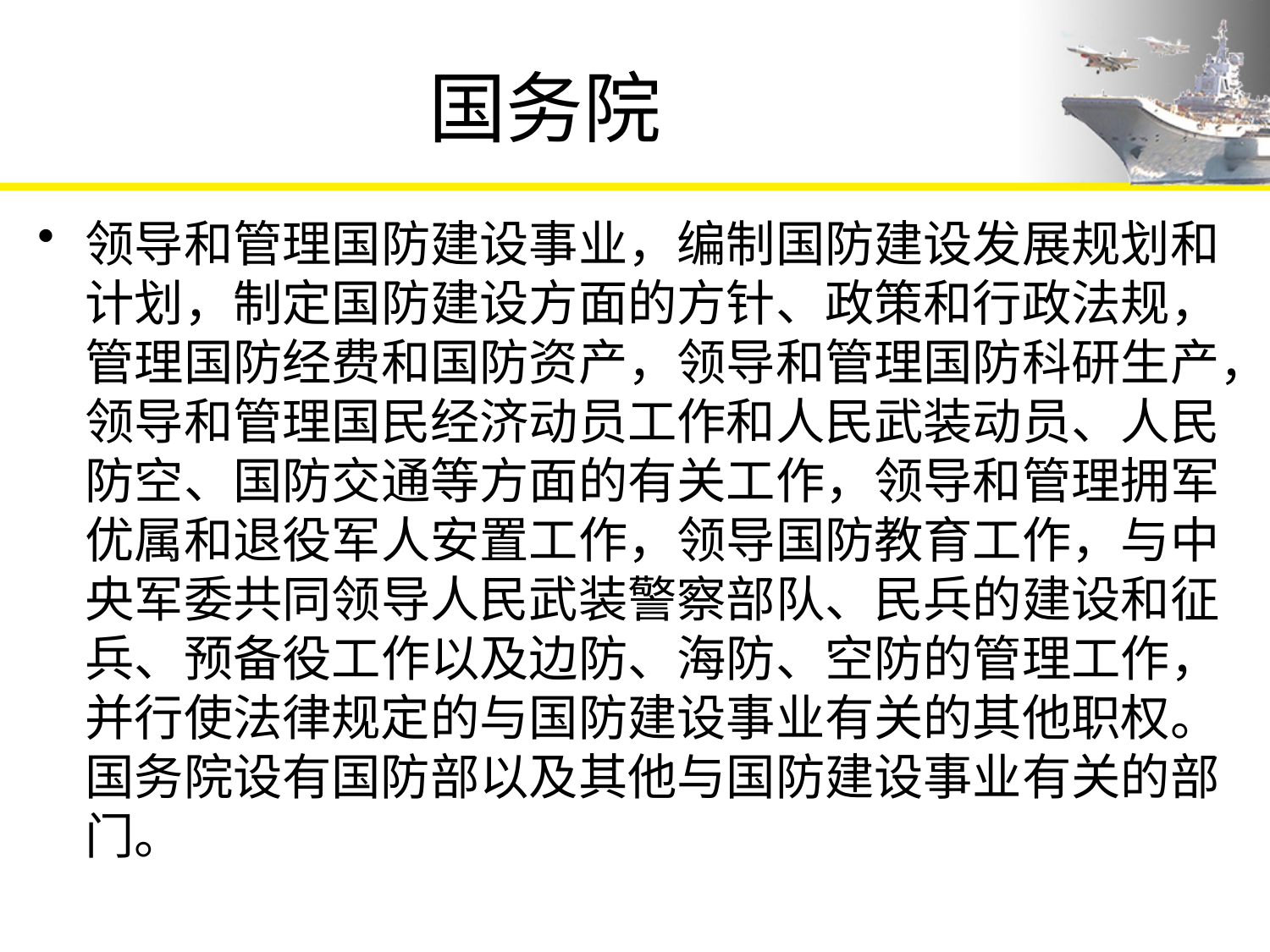

# 国务院
领导和管理国防建设事业，编制国防建设发展规划和计划，制定国防建设方面的方针、政策和行政法规，管理国防经费和国防资产，领导和管理国防科研生产，领导和管理国民经济动员工作和人民武装动员、人民防空、国防交通等方面的有关工作，领导和管理拥军优属和退役军人安置工作，领导国防教育工作，与中央军委共同领导人民武装警察部队、民兵的建设和征兵、预备役工作以及边防、海防、空防的管理工作，并行使法律规定的与国防建设事业有关的其他职权。国务院设有国防部以及其他与国防建设事业有关的部门。